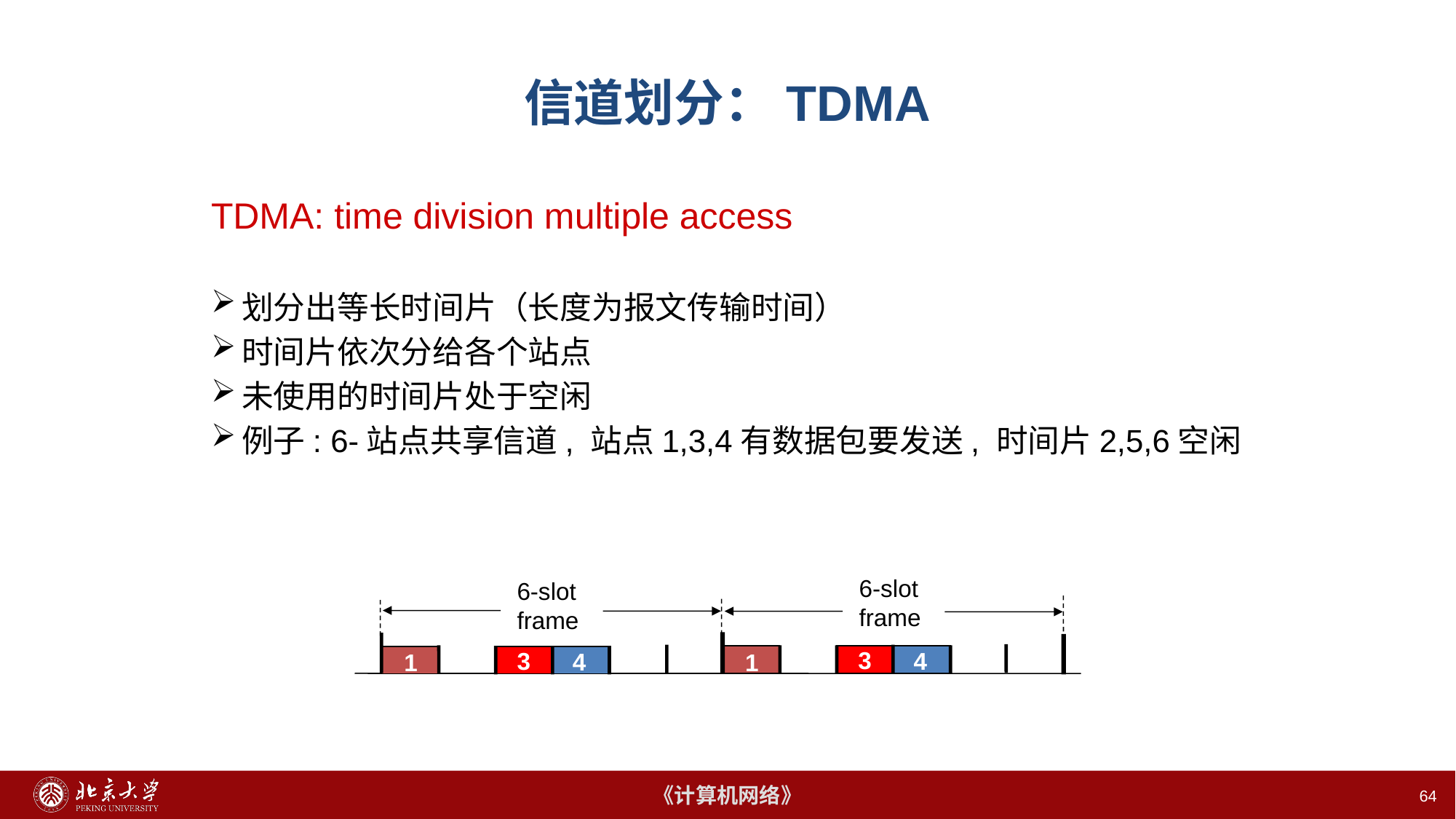

# 信道划分：TDMA
TDMA: time division multiple access

划分出等长时间片（长度为报文传输时间）
时间片依次分给各个站点
未使用的时间片处于空闲
例子: 6-站点共享信道, 站点1,3,4有数据包要发送, 时间片2,5,6空闲
6-slot
frame
6-slot
frame

3
3
4
4
1
1

64